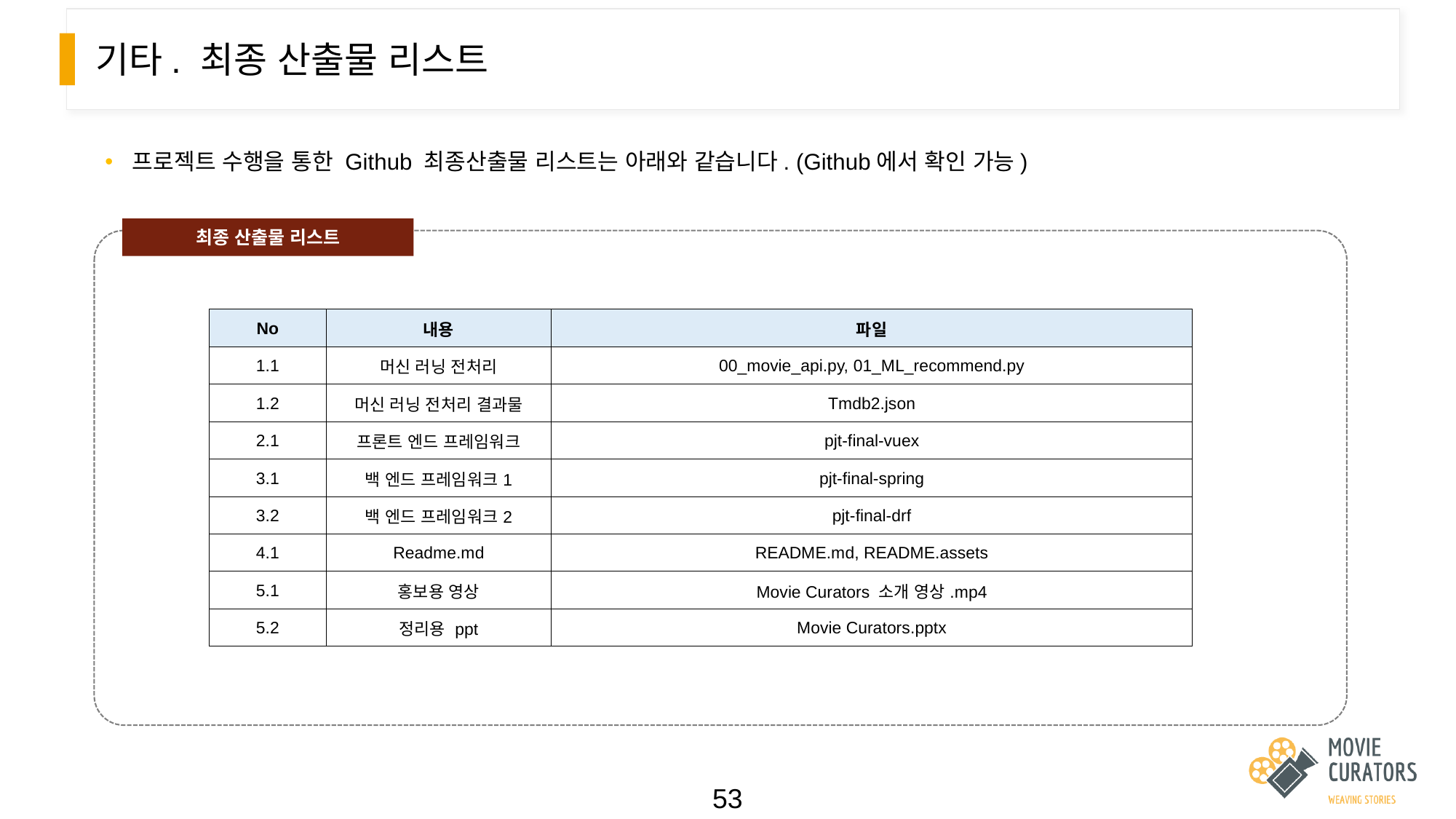

# 기타. 최종 산출물 리스트
프로젝트 수행을 통한 Github 최종산출물 리스트는 아래와 같습니다. (Github에서 확인 가능)
최종 산출물 리스트

| No | 내용 | 파일 |
| --- | --- | --- |
| 1.1 | 머신 러닝 전처리 | 00\_movie\_api.py, 01\_ML\_recommend.py |
| 1.2 | 머신 러닝 전처리 결과물 | Tmdb2.json |
| 2.1 | 프론트 엔드 프레임워크 | pjt-final-vuex |
| 3.1 | 백 엔드 프레임워크1 | pjt-final-spring |
| 3.2 | 백 엔드 프레임워크2 | pjt-final-drf |
| 4.1 | Readme.md | README.md, README.assets |
| 5.1 | 홍보용 영상 | Movie Curators 소개 영상.mp4 |
| 5.2 | 정리용 ppt | Movie Curators.pptx |
53